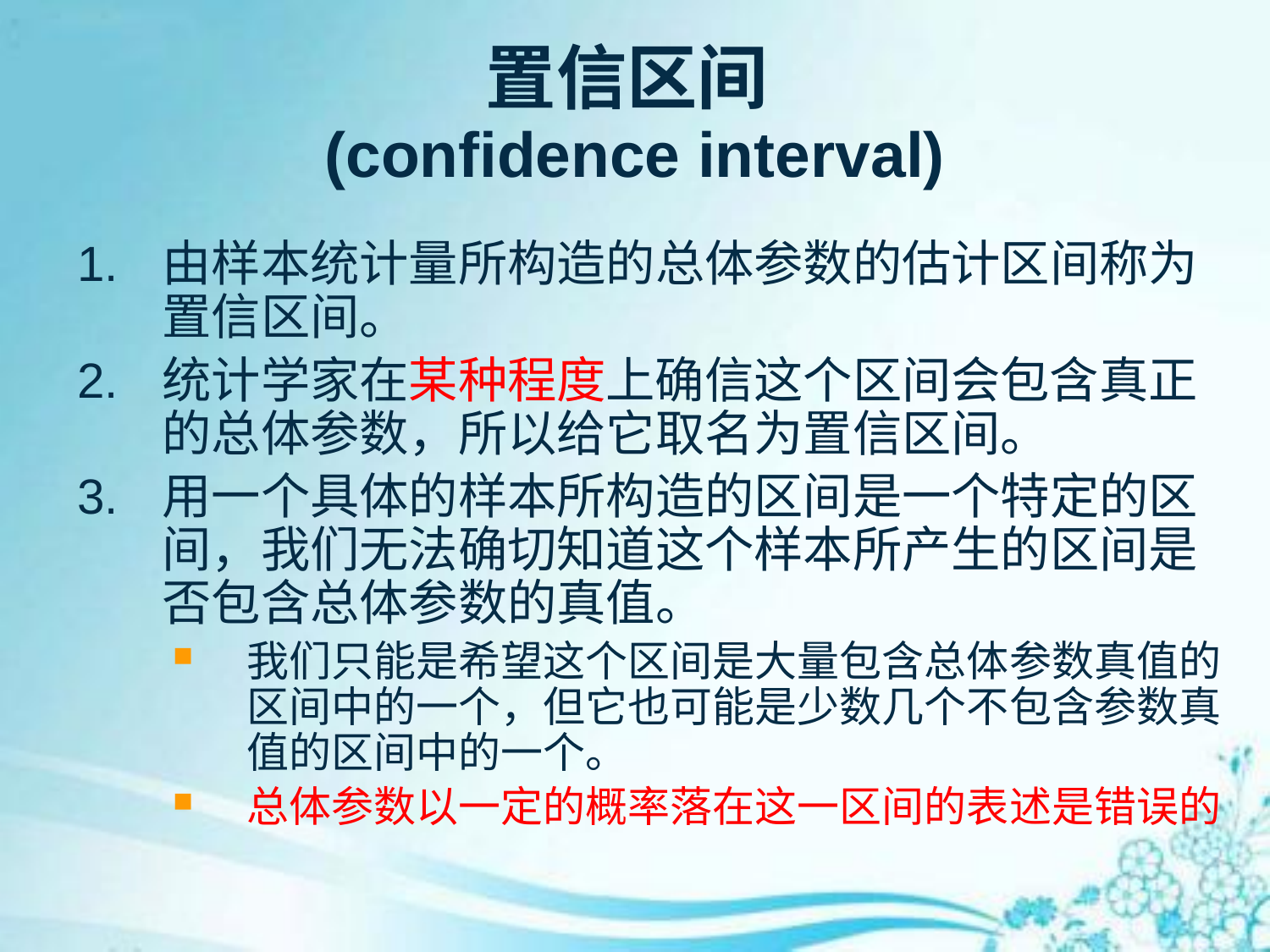

# 置信区间 (confidence interval)
由样本统计量所构造的总体参数的估计区间称为置信区间。
统计学家在某种程度上确信这个区间会包含真正的总体参数，所以给它取名为置信区间。
用一个具体的样本所构造的区间是一个特定的区间，我们无法确切知道这个样本所产生的区间是否包含总体参数的真值。
我们只能是希望这个区间是大量包含总体参数真值的区间中的一个，但它也可能是少数几个不包含参数真值的区间中的一个。
总体参数以一定的概率落在这一区间的表述是错误的